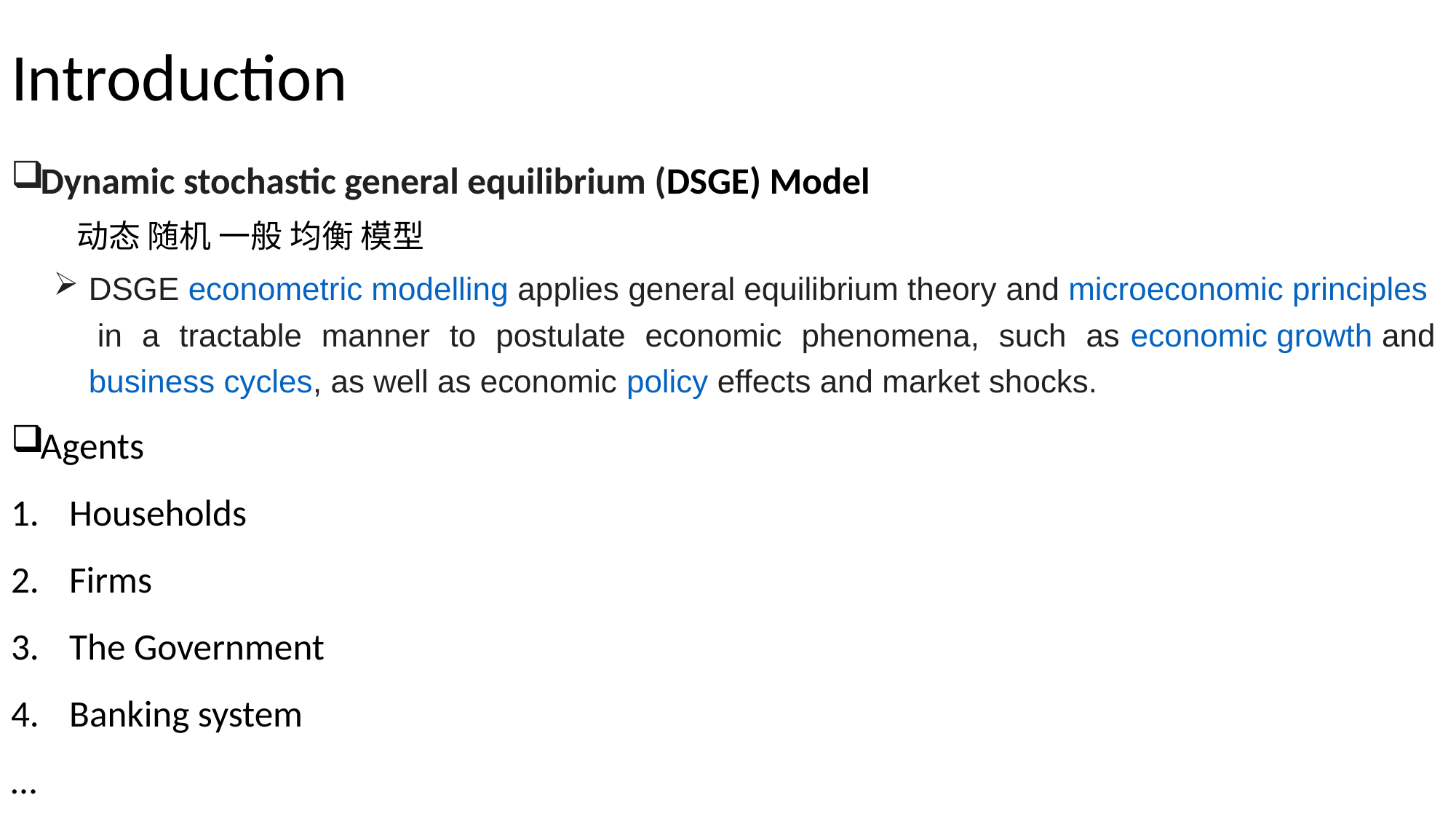

# Introduction
Dynamic stochastic general equilibrium (DSGE) Model
 动态 随机 一般 均衡 模型
DSGE econometric modelling applies general equilibrium theory and microeconomic principles in a tractable manner to postulate economic phenomena, such as economic growth and business cycles, as well as economic policy effects and market shocks.
Agents
Households
Firms
The Government
Banking system
…